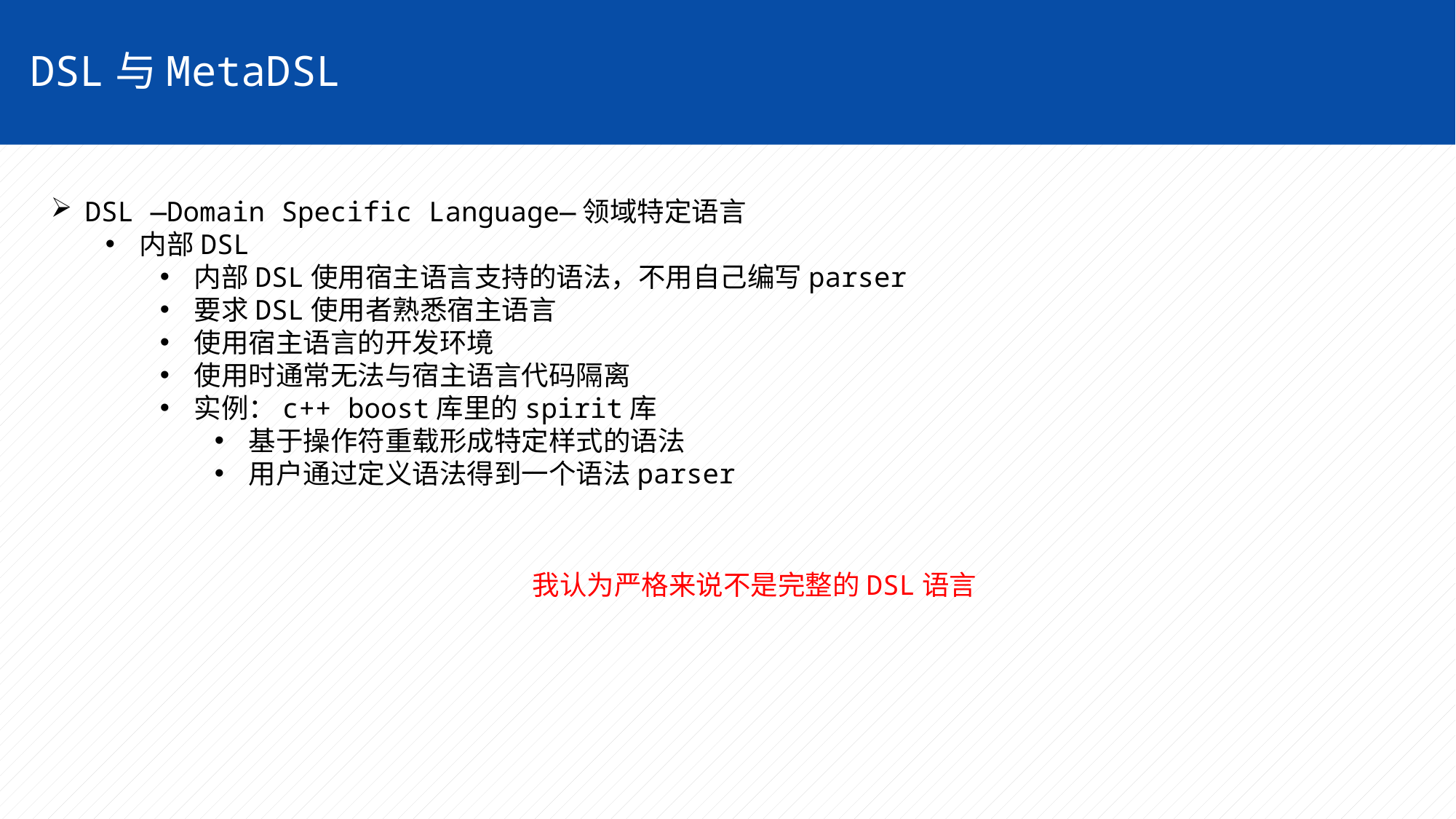

DSL与MetaDSL
DSL —Domain Specific Language—领域特定语言
内部DSL
内部DSL使用宿主语言支持的语法，不用自己编写parser
要求DSL使用者熟悉宿主语言
使用宿主语言的开发环境
使用时通常无法与宿主语言代码隔离
实例：c++ boost库里的spirit库
基于操作符重载形成特定样式的语法
用户通过定义语法得到一个语法parser

我认为严格来说不是完整的DSL语言